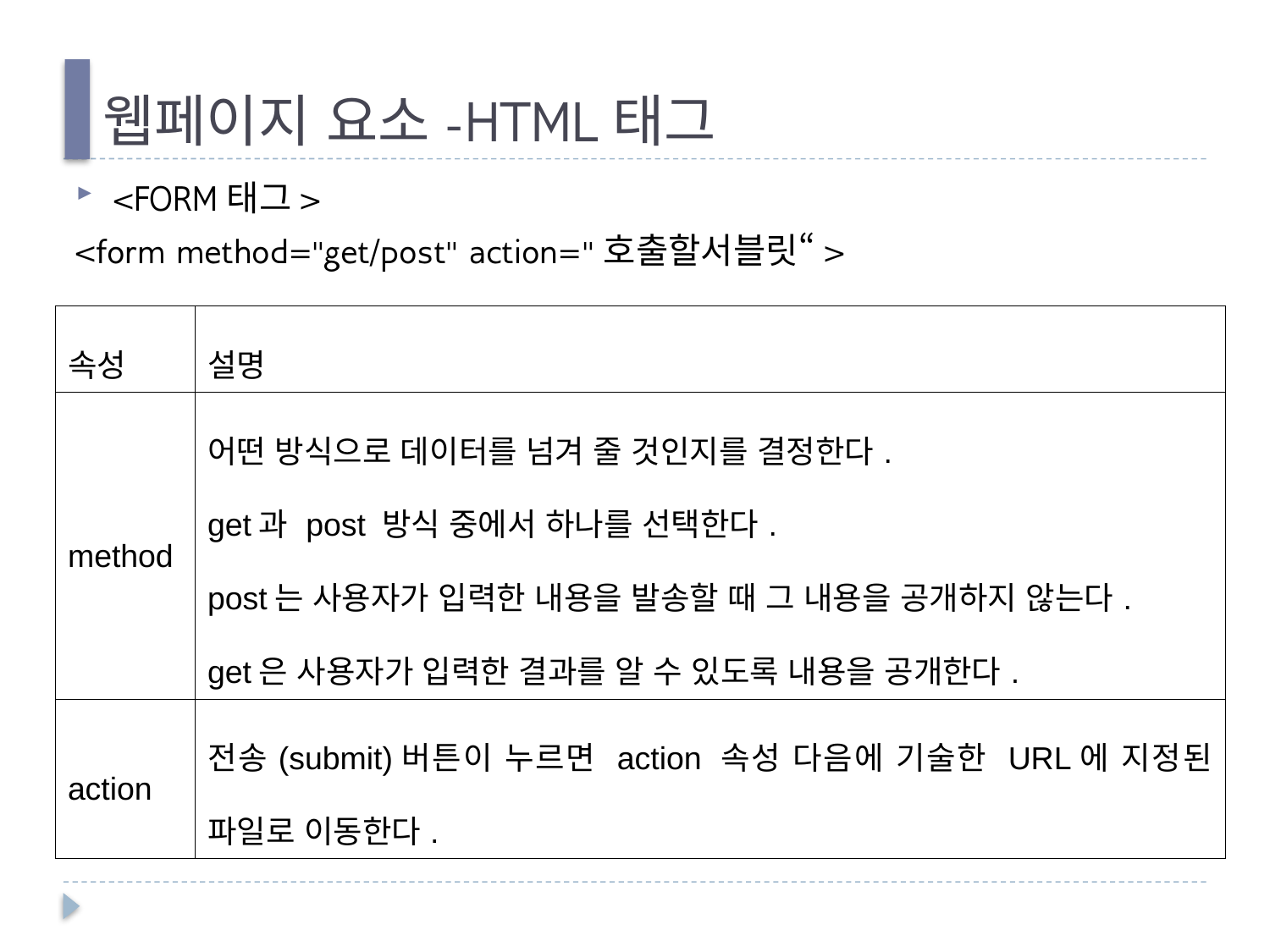

# 웹페이지 요소-HTML태그
<FORM태그>
<form method="get/post" action="호출할서블릿“>

| 속성 | 설명 |
| --- | --- |
| method | 어떤 방식으로 데이터를 넘겨 줄 것인지를 결정한다. get과 post 방식 중에서 하나를 선택한다. post는 사용자가 입력한 내용을 발송할 때 그 내용을 공개하지 않는다. get은 사용자가 입력한 결과를 알 수 있도록 내용을 공개한다. |
| action | 전송(submit)버튼이 누르면 action 속성 다음에 기술한 URL에 지정된 파일로 이동한다. |